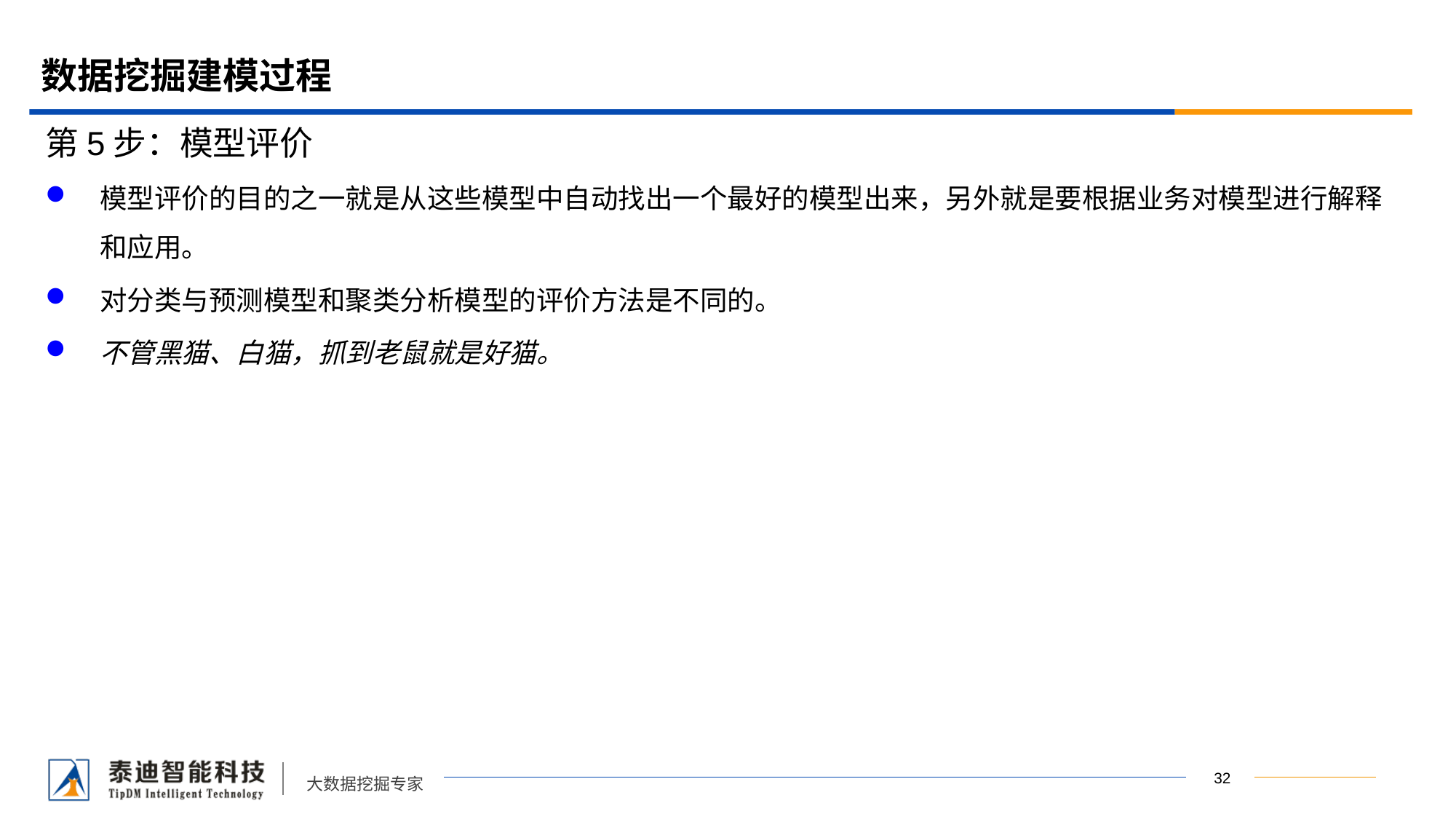

# 数据挖掘建模过程
第5步：模型评价
模型评价的目的之一就是从这些模型中自动找出一个最好的模型出来，另外就是要根据业务对模型进行解释和应用。
对分类与预测模型和聚类分析模型的评价方法是不同的。
不管黑猫、白猫，抓到老鼠就是好猫。